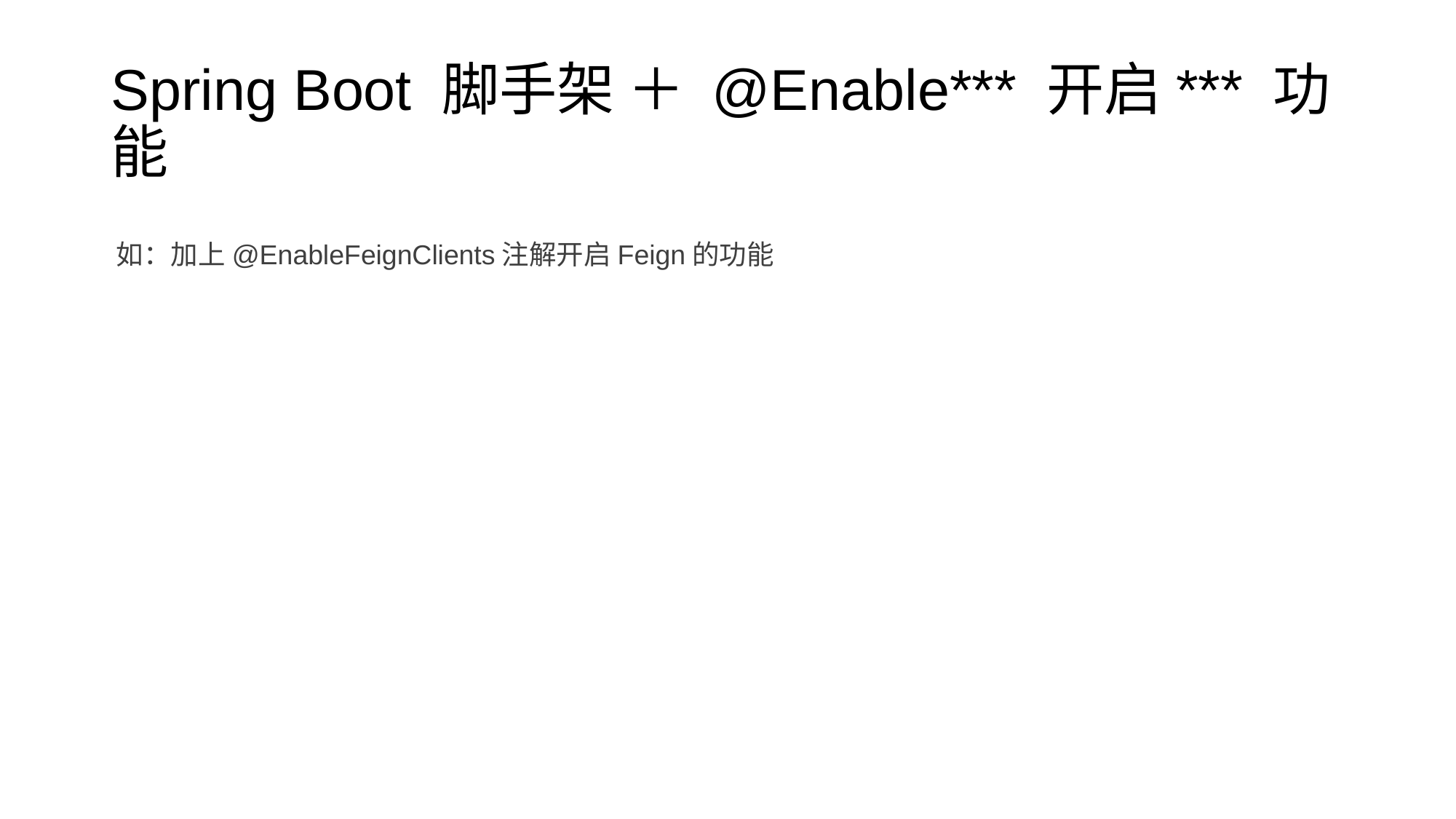

# Spring Boot 脚手架 ＋ @Enable*** 开启*** 功能
如：加上@EnableFeignClients注解开启Feign的功能